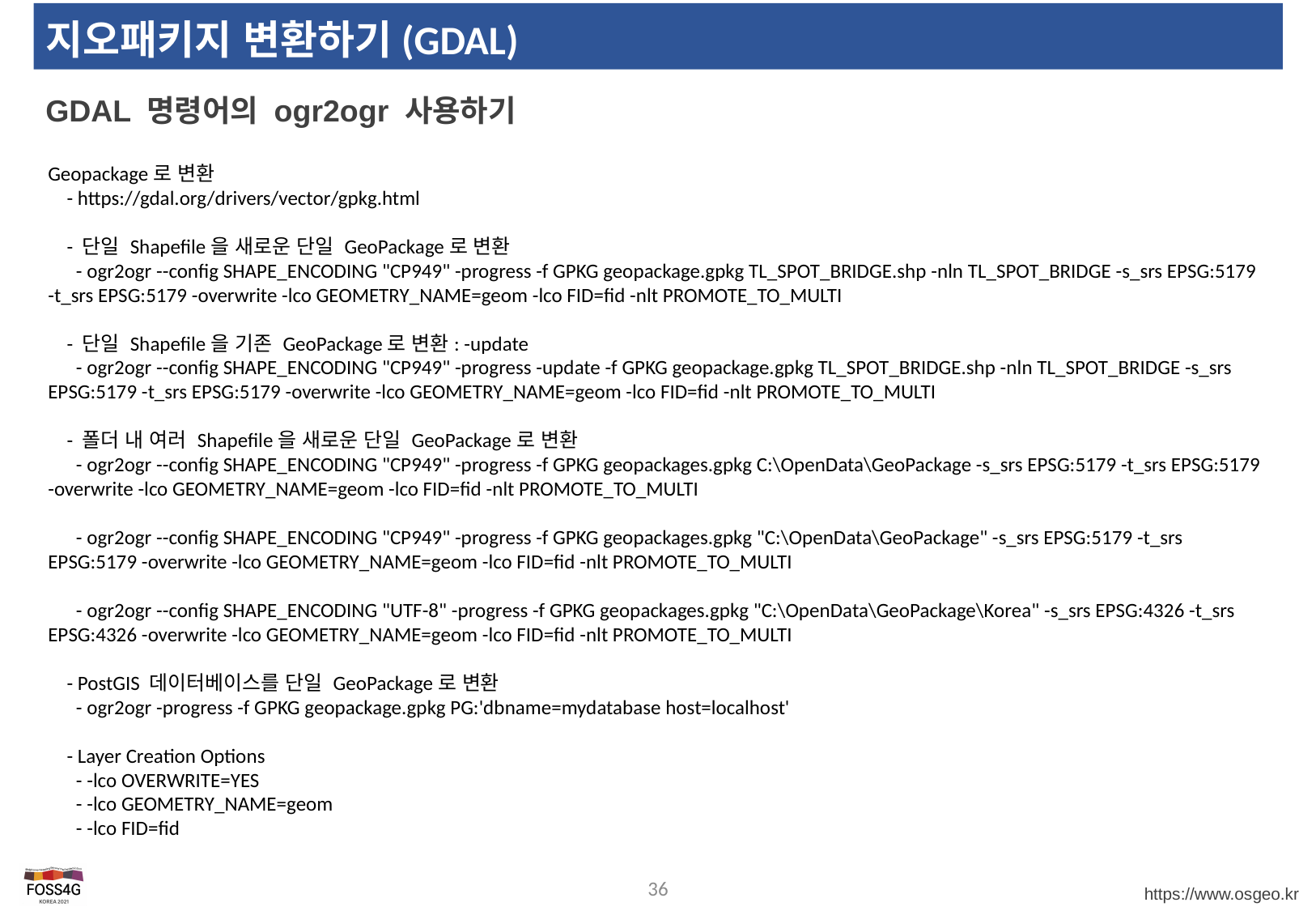

# 지오패키지 변환하기(GDAL)
GDAL 명령어의 ogr2ogr 사용하기
Geopackage로 변환
    - https://gdal.org/drivers/vector/gpkg.html

    - 단일 Shapefile을 새로운 단일 GeoPackage로 변환
      - ogr2ogr --config SHAPE_ENCODING "CP949" -progress -f GPKG geopackage.gpkg TL_SPOT_BRIDGE.shp -nln TL_SPOT_BRIDGE -s_srs EPSG:5179 -t_srs EPSG:5179 -overwrite -lco GEOMETRY_NAME=geom -lco FID=fid -nlt PROMOTE_TO_MULTI

    - 단일 Shapefile을 기존 GeoPackage로 변환: -update
      - ogr2ogr --config SHAPE_ENCODING "CP949" -progress -update -f GPKG geopackage.gpkg TL_SPOT_BRIDGE.shp -nln TL_SPOT_BRIDGE -s_srs EPSG:5179 -t_srs EPSG:5179 -overwrite -lco GEOMETRY_NAME=geom -lco FID=fid -nlt PROMOTE_TO_MULTI

    - 폴더 내 여러 Shapefile을 새로운 단일 GeoPackage로 변환
      - ogr2ogr --config SHAPE_ENCODING "CP949" -progress -f GPKG geopackages.gpkg C:\OpenData\GeoPackage -s_srs EPSG:5179 -t_srs EPSG:5179 -overwrite -lco GEOMETRY_NAME=geom -lco FID=fid -nlt PROMOTE_TO_MULTI

      - ogr2ogr --config SHAPE_ENCODING "CP949" -progress -f GPKG geopackages.gpkg "C:\OpenData\GeoPackage" -s_srs EPSG:5179 -t_srs EPSG:5179 -overwrite -lco GEOMETRY_NAME=geom -lco FID=fid -nlt PROMOTE_TO_MULTI

      - ogr2ogr --config SHAPE_ENCODING "UTF-8" -progress -f GPKG geopackages.gpkg "C:\OpenData\GeoPackage\Korea" -s_srs EPSG:4326 -t_srs EPSG:4326 -overwrite -lco GEOMETRY_NAME=geom -lco FID=fid -nlt PROMOTE_TO_MULTI

    - PostGIS 데이터베이스를 단일 GeoPackage로 변환
      - ogr2ogr -progress -f GPKG geopackage.gpkg PG:'dbname=mydatabase host=localhost'

    - Layer Creation Options
      - -lco OVERWRITE=YES
      - -lco GEOMETRY_NAME=geom
      - -lco FID=fid
36